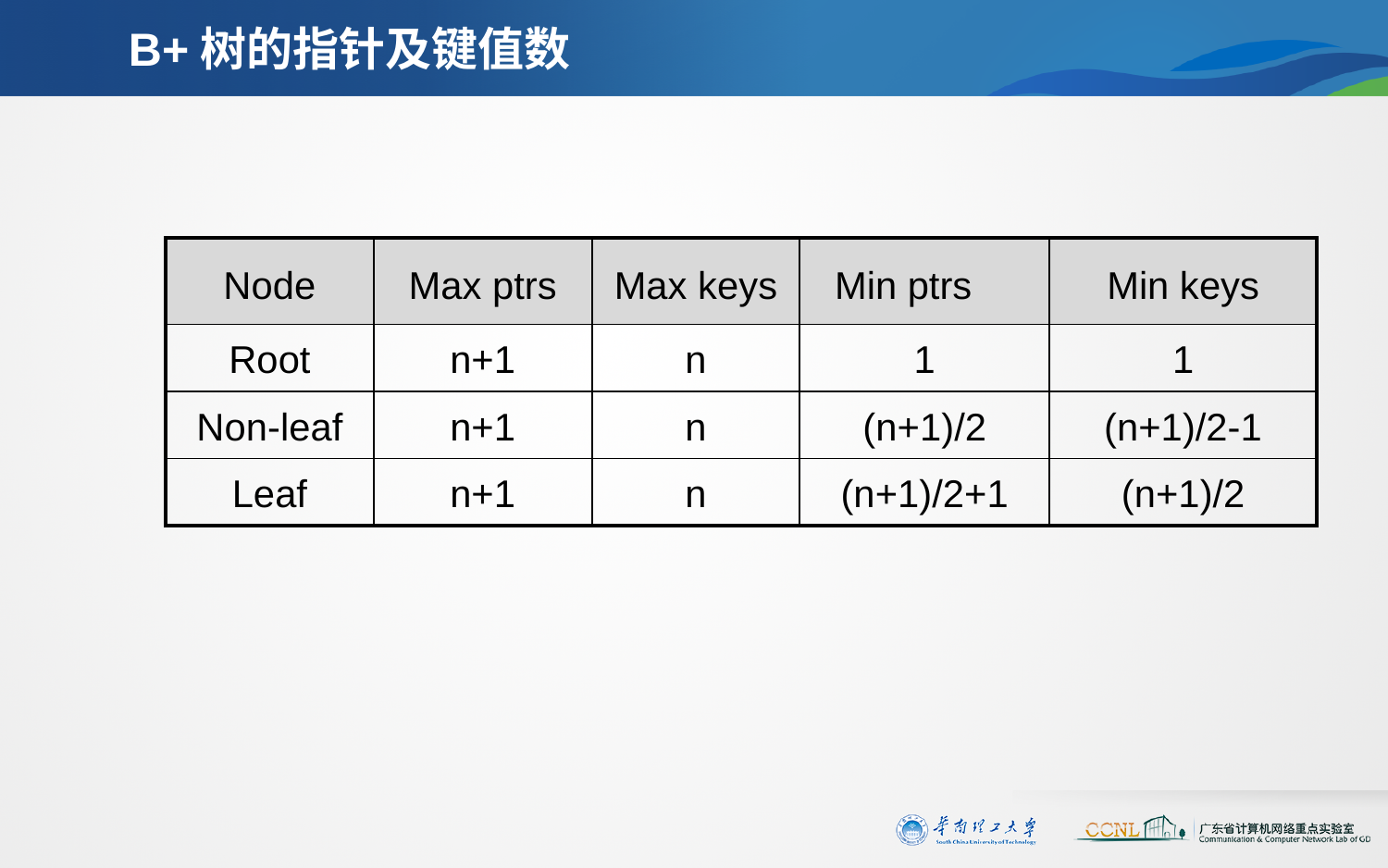

# B+树的指针及键值数
| Node | Max ptrs | Max keys | Min ptrs | Min keys |
| --- | --- | --- | --- | --- |
| Root | n+1 | n | 1 | 1 |
| Non-leaf | n+1 | n | (n+1)/2 | (n+1)/2-1 |
| Leaf | n+1 | n | (n+1)/2+1 | (n+1)/2 |